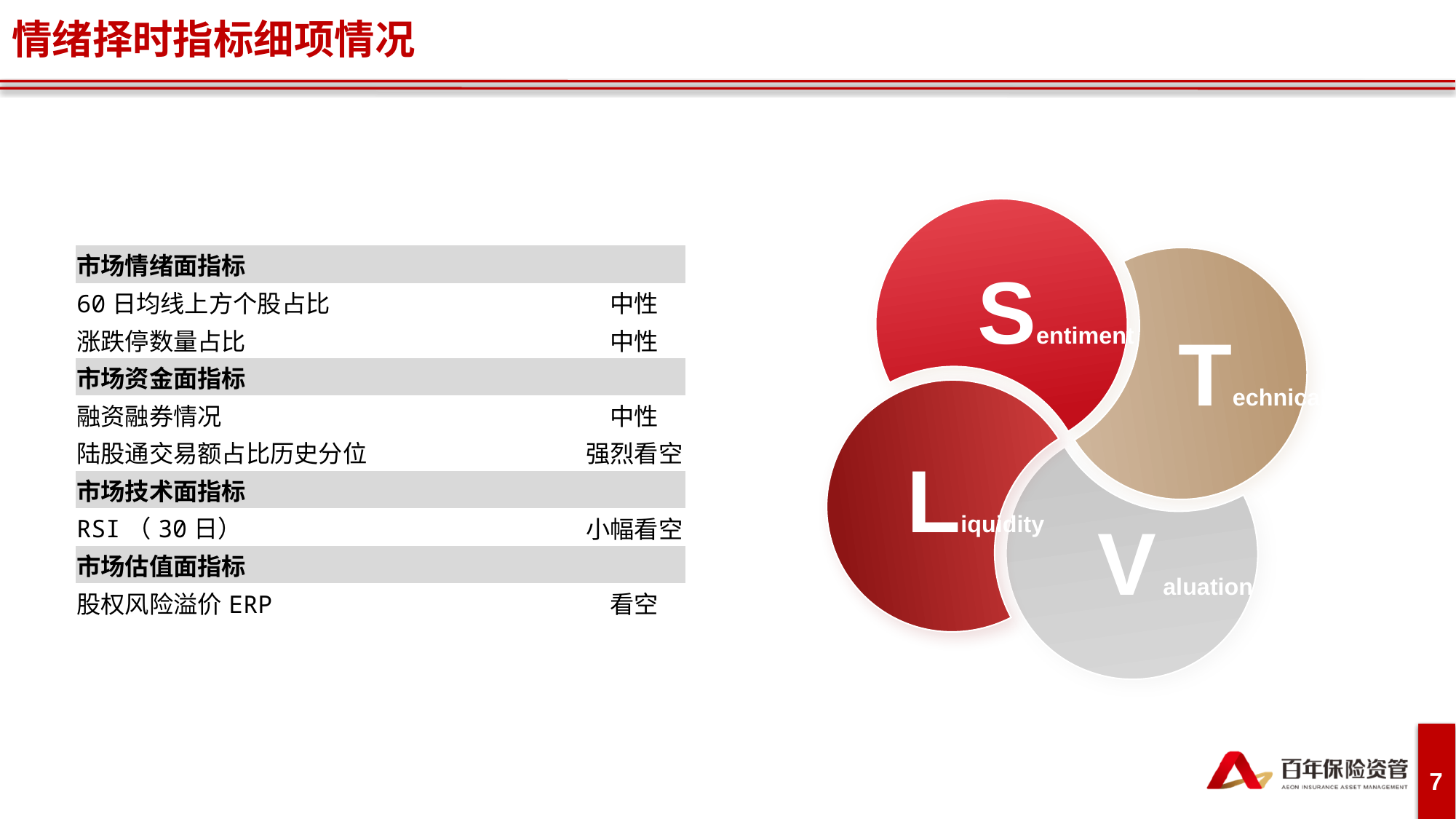

情绪择时指标细项情况

Sentiment

Technical

Liquidity

V aluation

| 市场情绪面指标 |  |
| --- | --- |
| 60日均线上方个股占比 | 中性 |
| 涨跌停数量占比 | 中性 |
| 市场资金面指标 |  |
| 融资融券情况 | 中性 |
| 陆股通交易额占比历史分位 | 强烈看空 |
| 市场技术面指标 |  |
| RSI（30日） | 小幅看空 |
| 市场估值面指标 |  |
| 股权风险溢价ERP | 看空 |
7